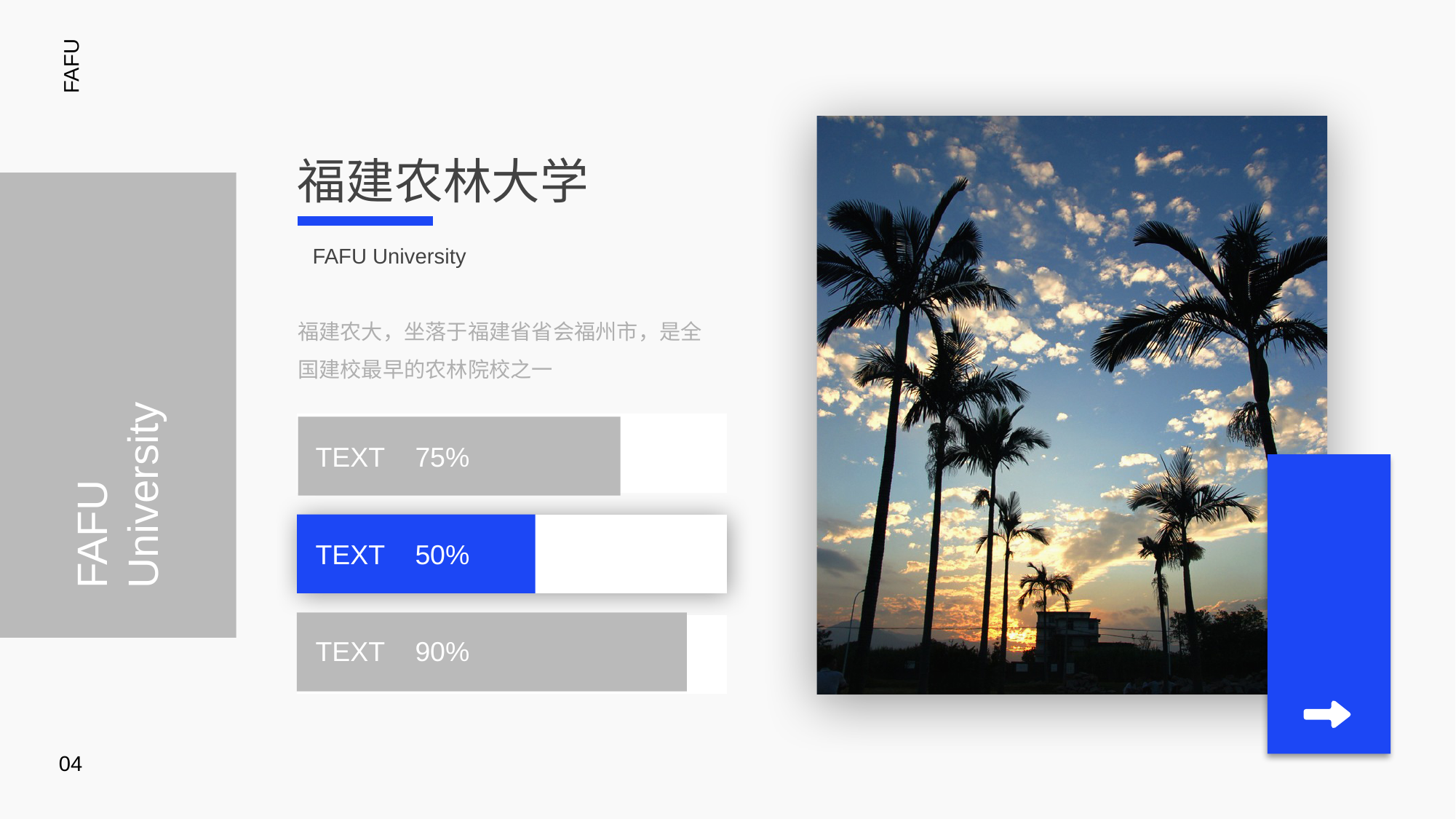

FAFU
福建农林大学

FAFU
University
FAFU University
福建农大，坐落于福建省省会福州市，是全国建校最早的农林院校之一

TEXT    75%

TEXT    50%

TEXT    90%
04